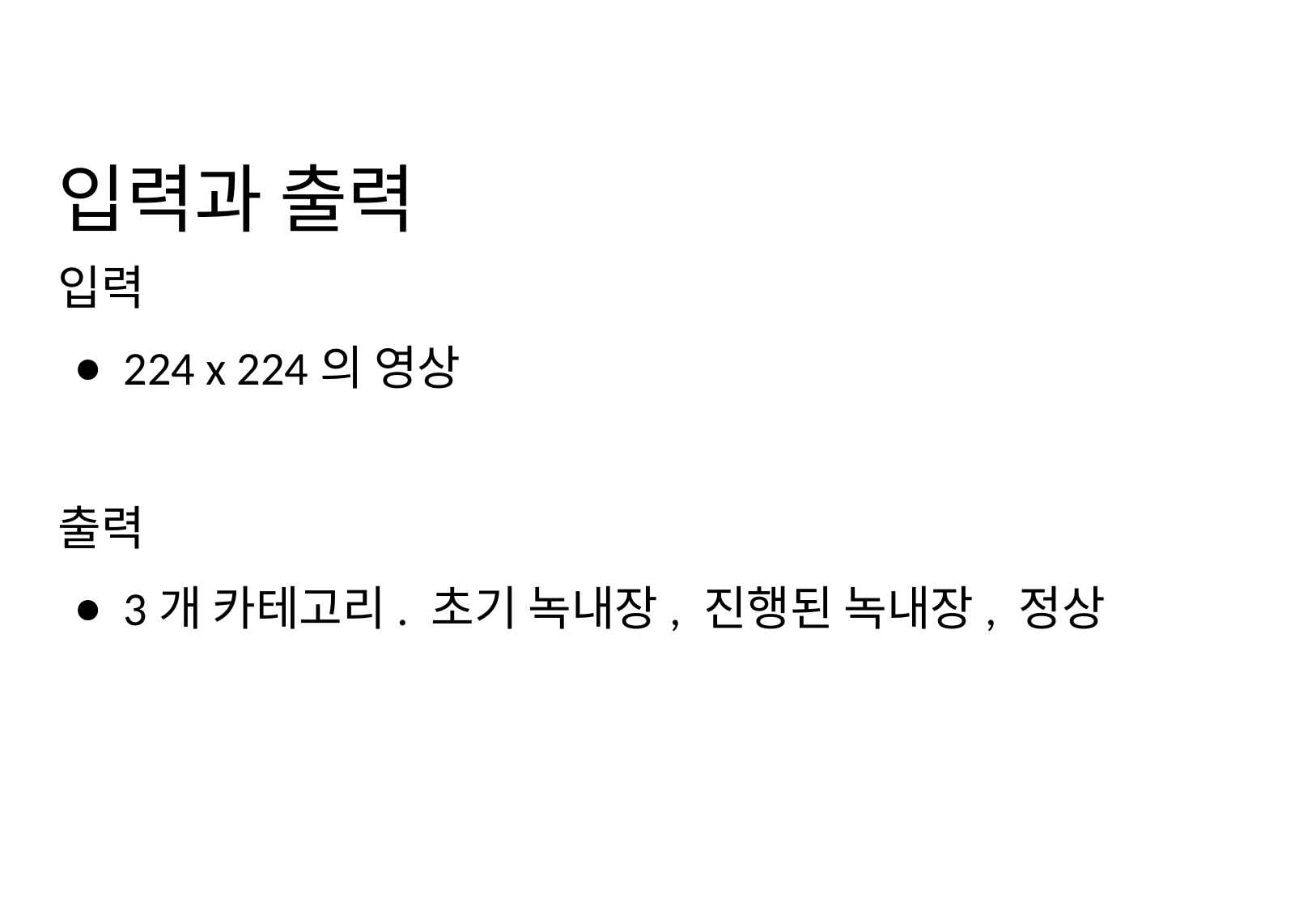

# 입력과 출력
입력
224 x 224의 영상

출력
3개 카테고리. 초기 녹내장, 진행된 녹내장, 정상